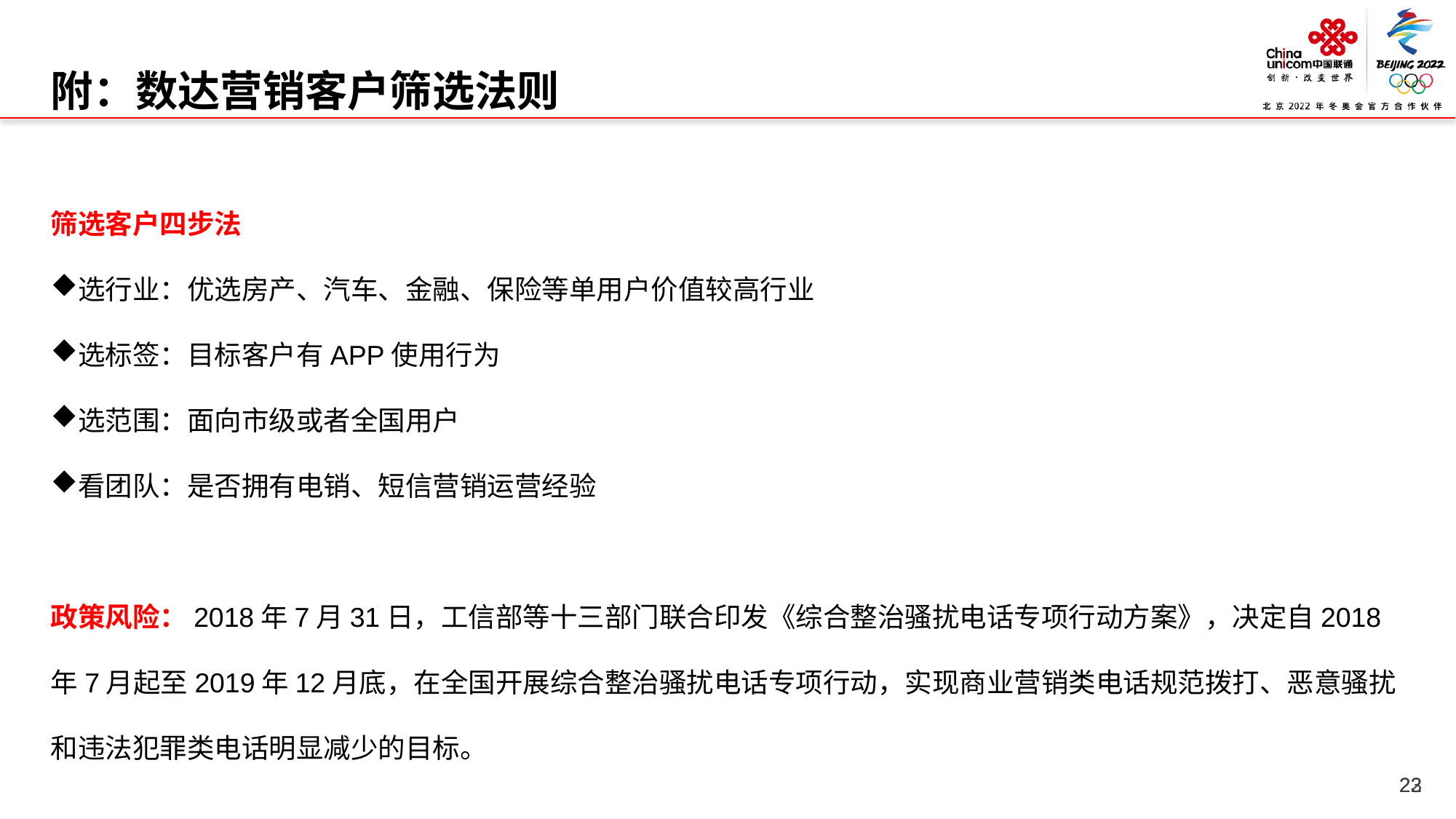

附：数达营销客户筛选法则
筛选客户四步法
选行业：优选房产、汽车、金融、保险等单用户价值较高行业
选标签：目标客户有APP使用行为
选范围：面向市级或者全国用户
看团队：是否拥有电销、短信营销运营经验

政策风险：2018年7月31日，工信部等十三部门联合印发《综合整治骚扰电话专项行动方案》，决定自2018年7月起至2019年12月底，在全国开展综合整治骚扰电话专项行动，实现商业营销类电话规范拨打、恶意骚扰和违法犯罪类电话明显减少的目标。
22